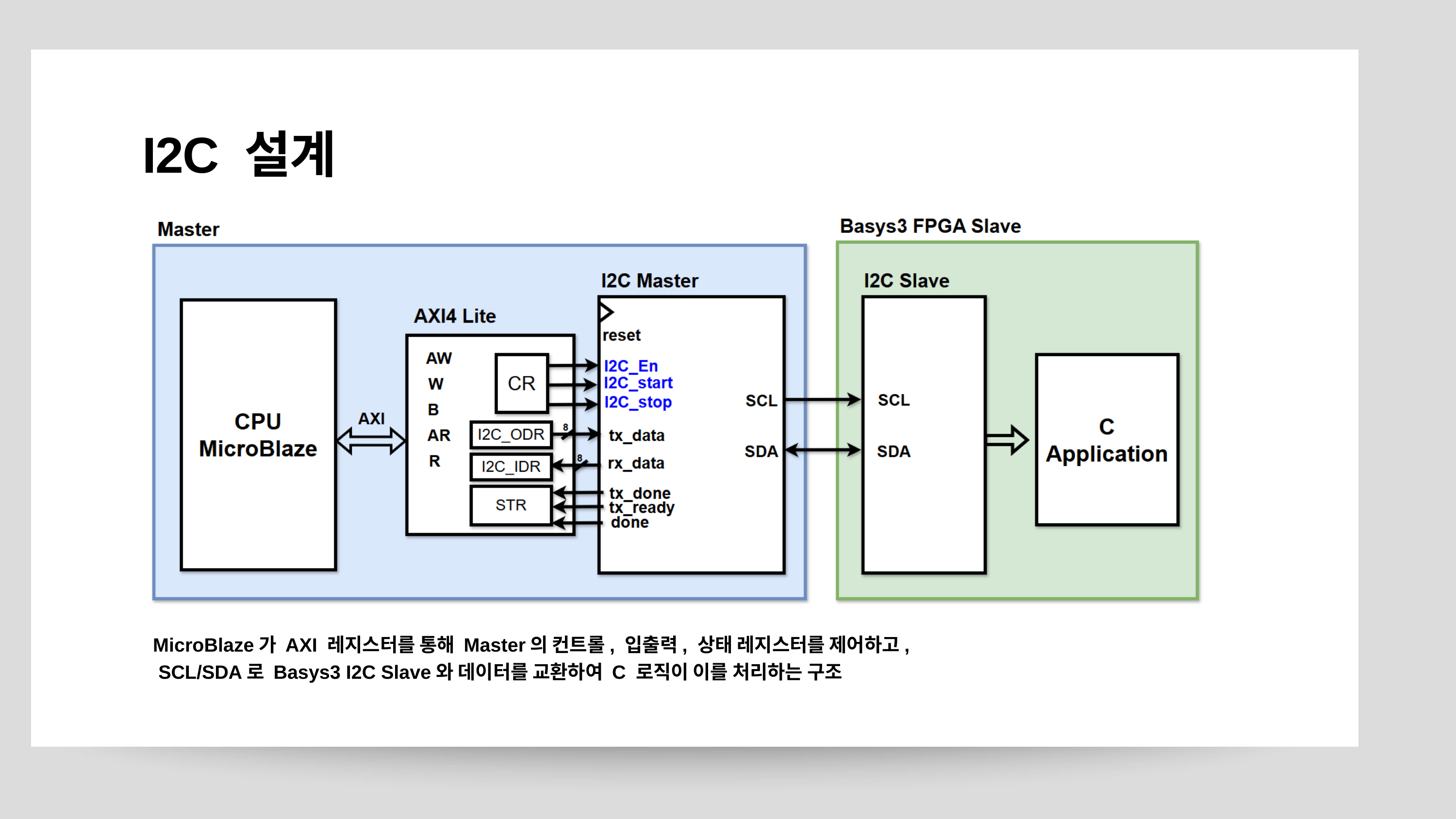

I2C 설계

MicroBlaze가 AXI 레지스터를 통해 Master의 컨트롤, 입출력, 상태 레지스터를 제어하고,
 SCL/SDA로 Basys3 I2C Slave와 데이터를 교환하여 C 로직이 이를 처리하는 구조